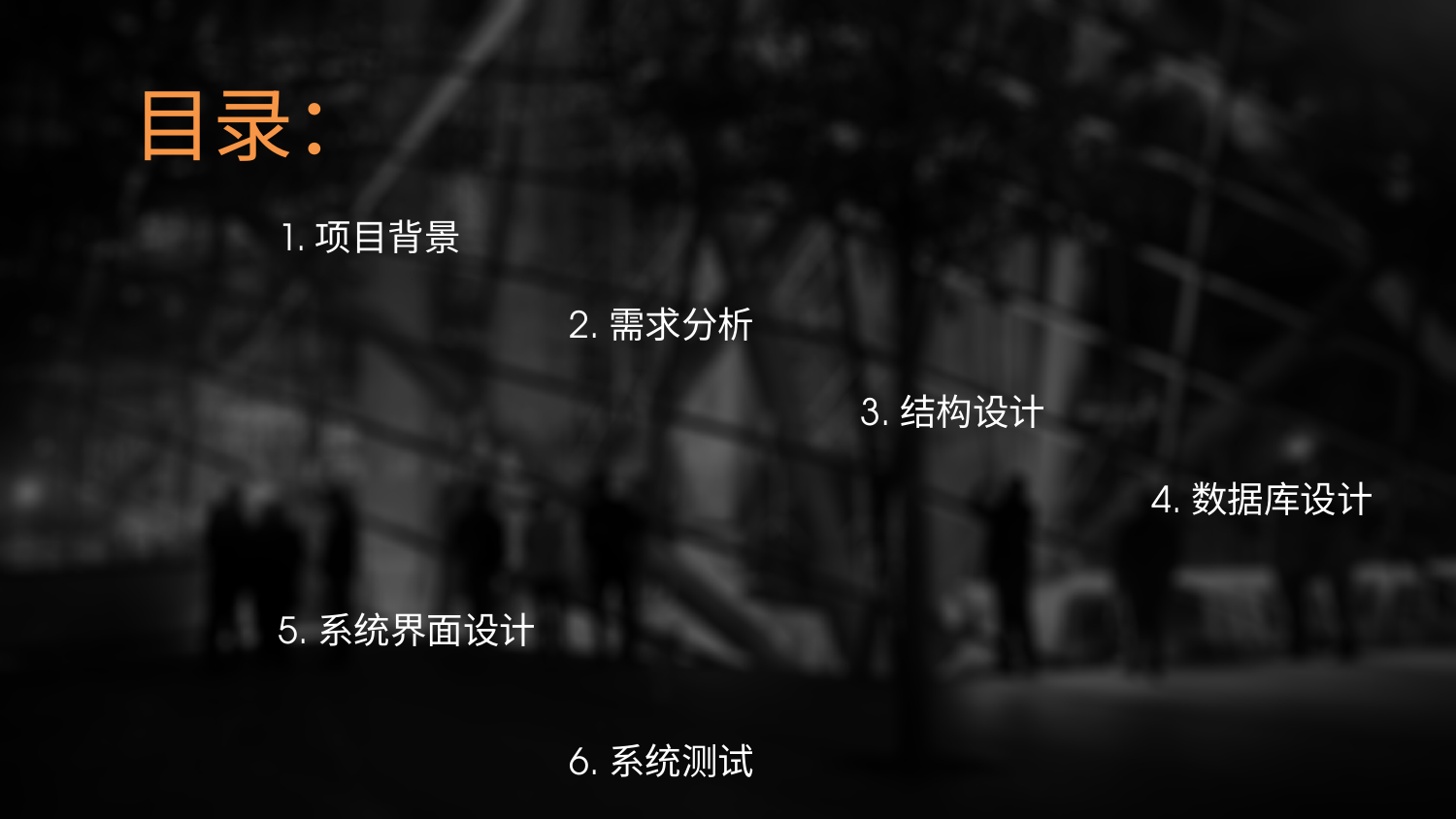

目录：

	1.项目背景

			2.需求分析

					3.结构设计

							4.数据库设计

									5.系统界面设计

											6.系统测试